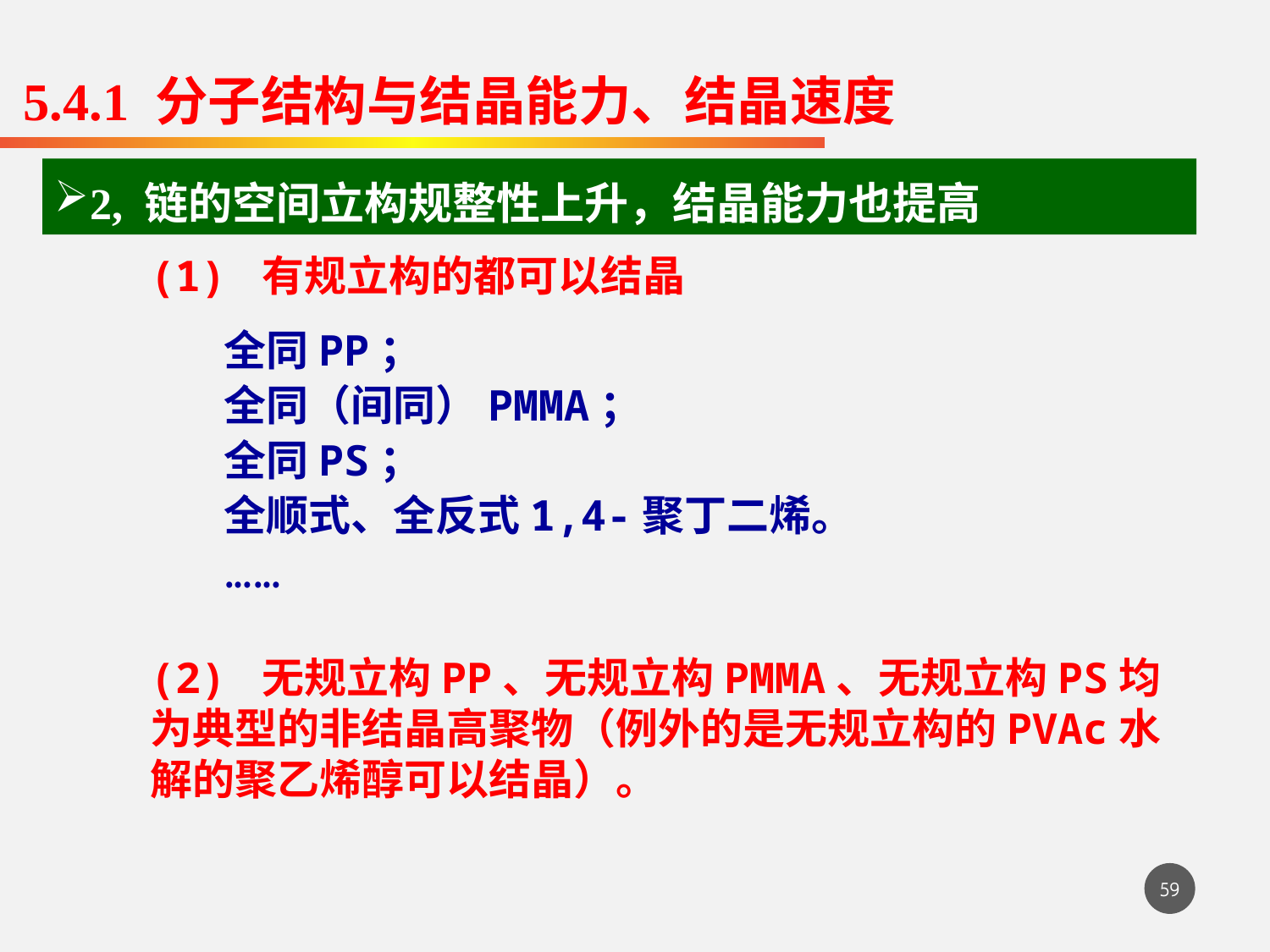

5.4.1 分子结构与结晶能力、结晶速度
2, 链的空间立构规整性上升，结晶能力也提高
(1) 有规立构的都可以结晶
全同PP；
全同（间同）PMMA；
全同PS；
全顺式、全反式1,4-聚丁二烯。
……
(2) 无规立构PP、无规立构PMMA、无规立构PS均为典型的非结晶高聚物（例外的是无规立构的PVAc水解的聚乙烯醇可以结晶）。
59